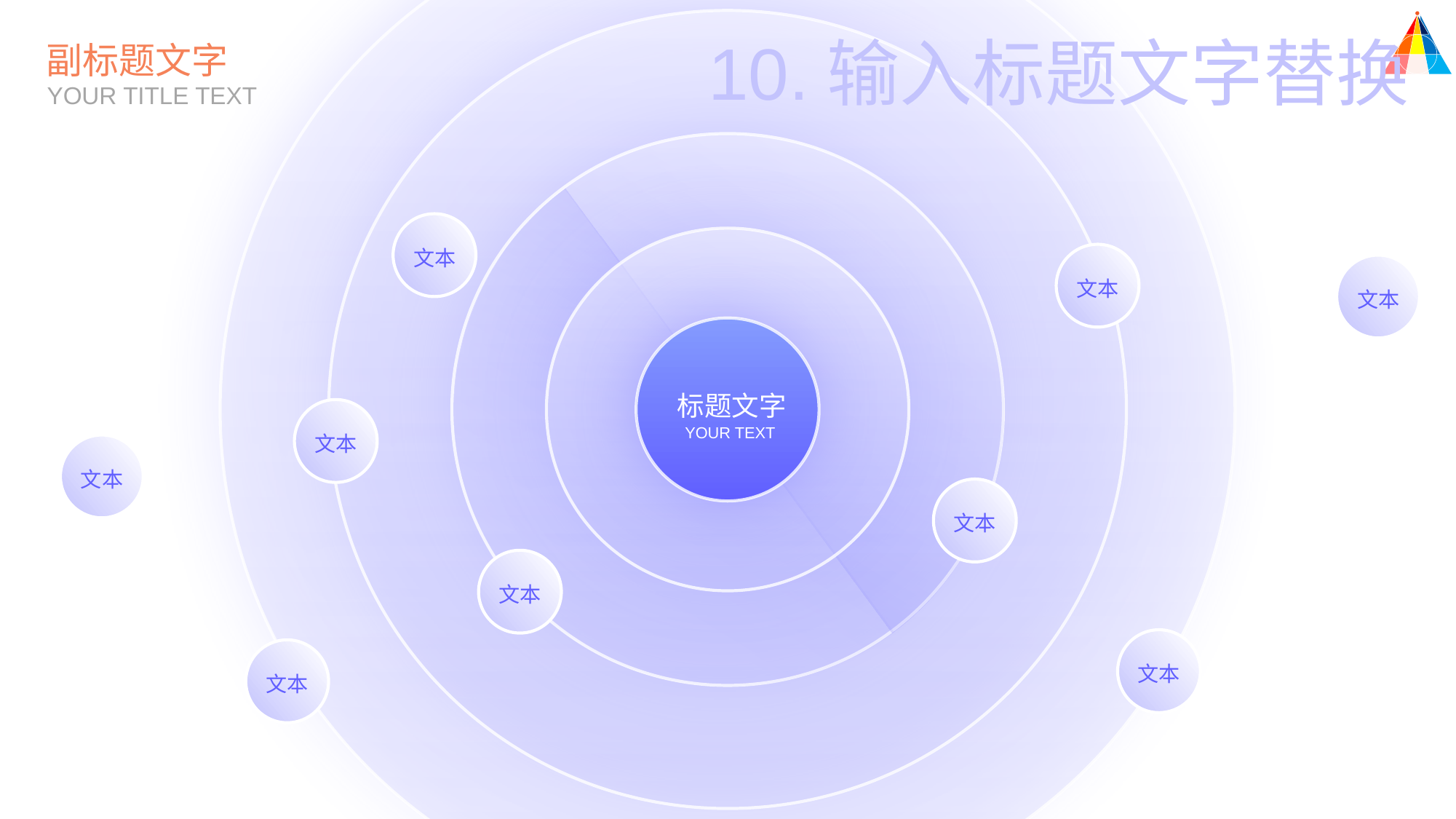

10.输入标题文字替换
副标题文字

YOUR TITLE TEXT

文本

文本

文本

标题文字

文本
YOUR TEXT

文本

文本

文本

文本

文本